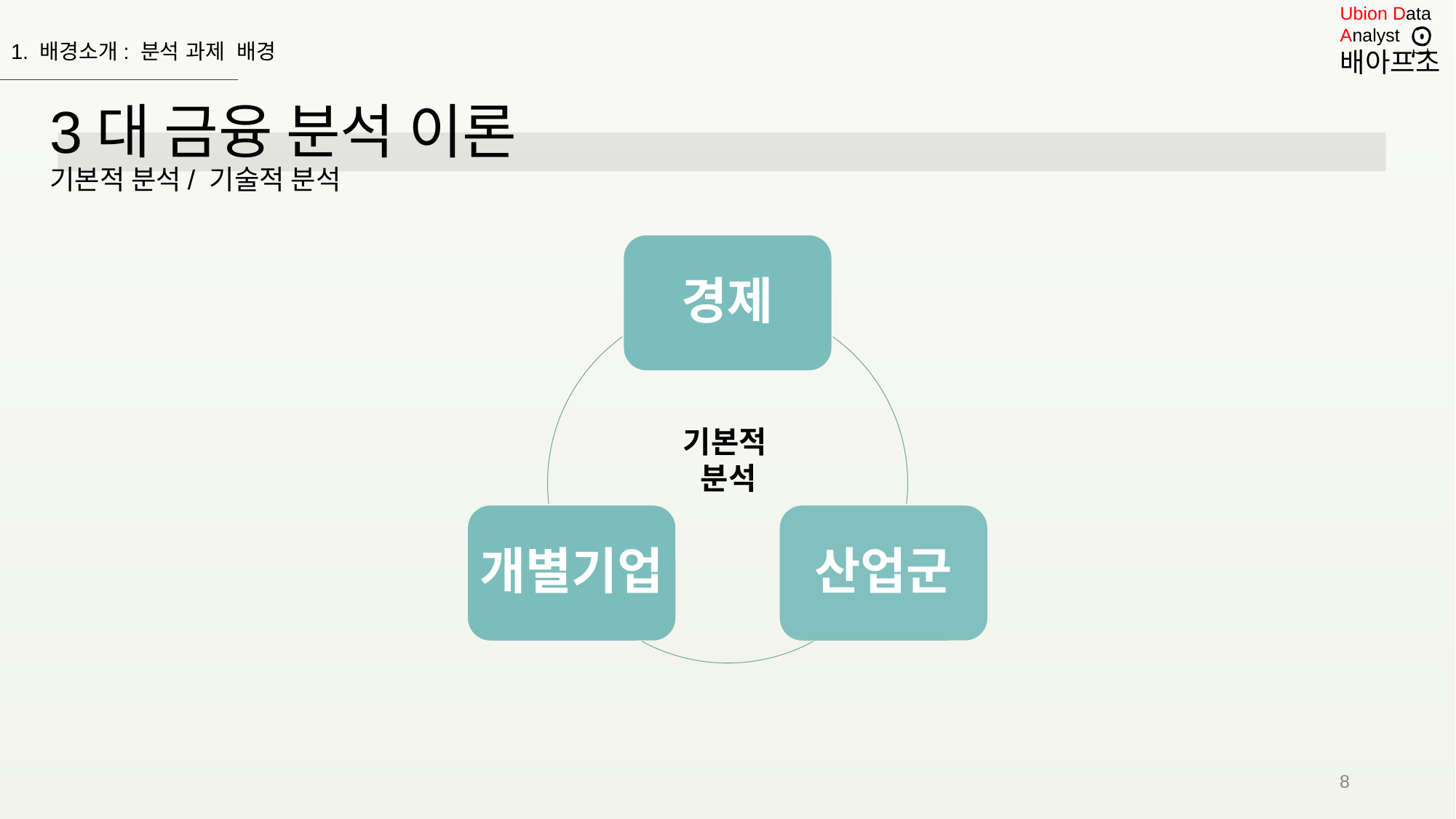

1. 배경소개: 분석 과제  배경
# 3대 금융 분석 이론 기본적 분석/ 기술적 분석

경제

개별기업

산업군

기본적
분석
8